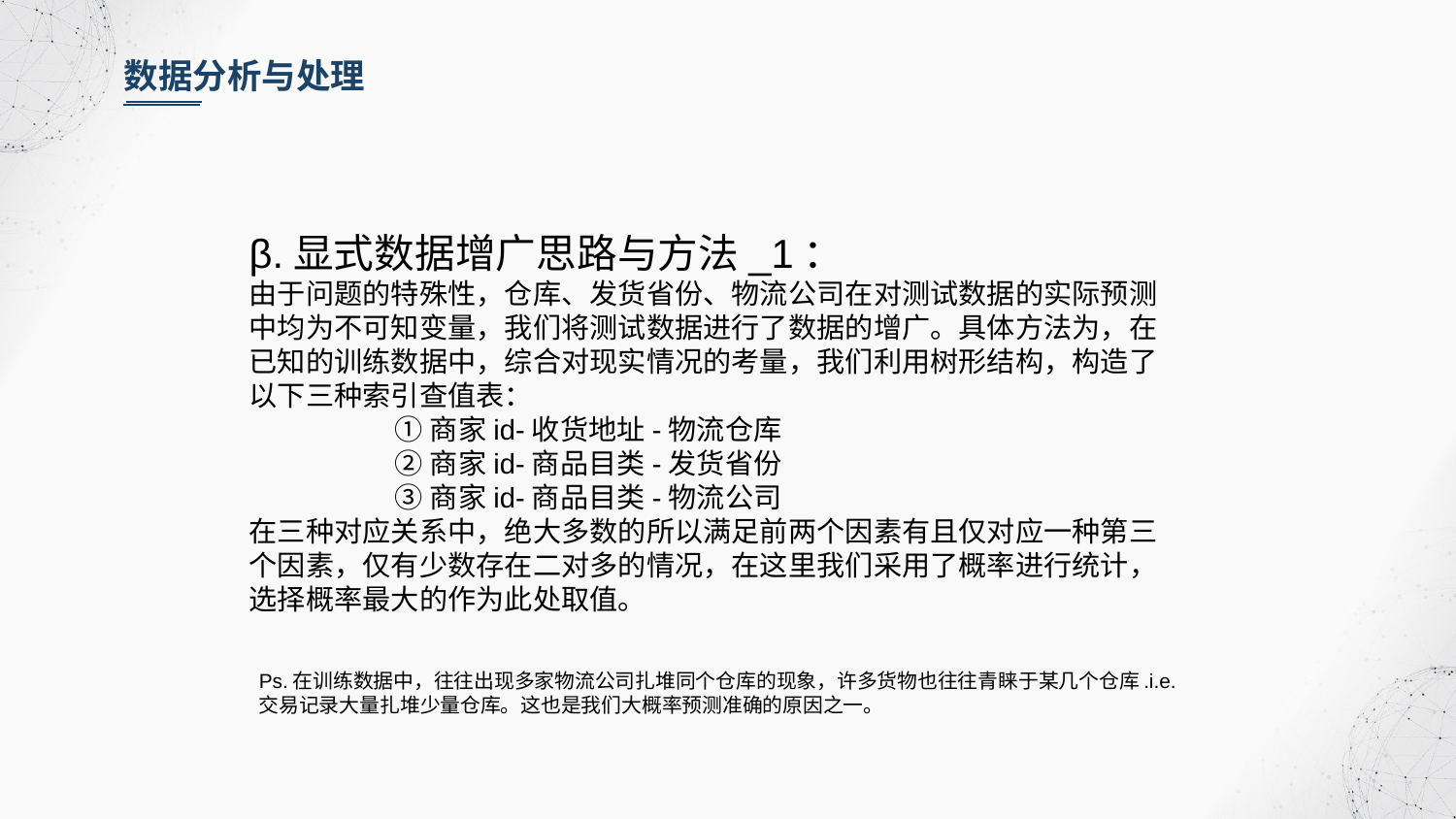

数据分析与处理
β.显式数据增广思路与方法_1：
由于问题的特殊性，仓库、发货省份、物流公司在对测试数据的实际预测中均为不可知变量，我们将测试数据进行了数据的增广。具体方法为，在已知的训练数据中，综合对现实情况的考量，我们利用树形结构，构造了以下三种索引查值表：
	①商家id-收货地址-物流仓库
	②商家id-商品目类-发货省份
	③商家id-商品目类-物流公司
在三种对应关系中，绝大多数的所以满足前两个因素有且仅对应一种第三个因素，仅有少数存在二对多的情况，在这里我们采用了概率进行统计，选择概率最大的作为此处取值。

Ps.在训练数据中，往往出现多家物流公司扎堆同个仓库的现象，许多货物也往往青睐于某几个仓库.i.e.交易记录大量扎堆少量仓库。这也是我们大概率预测准确的原因之一。